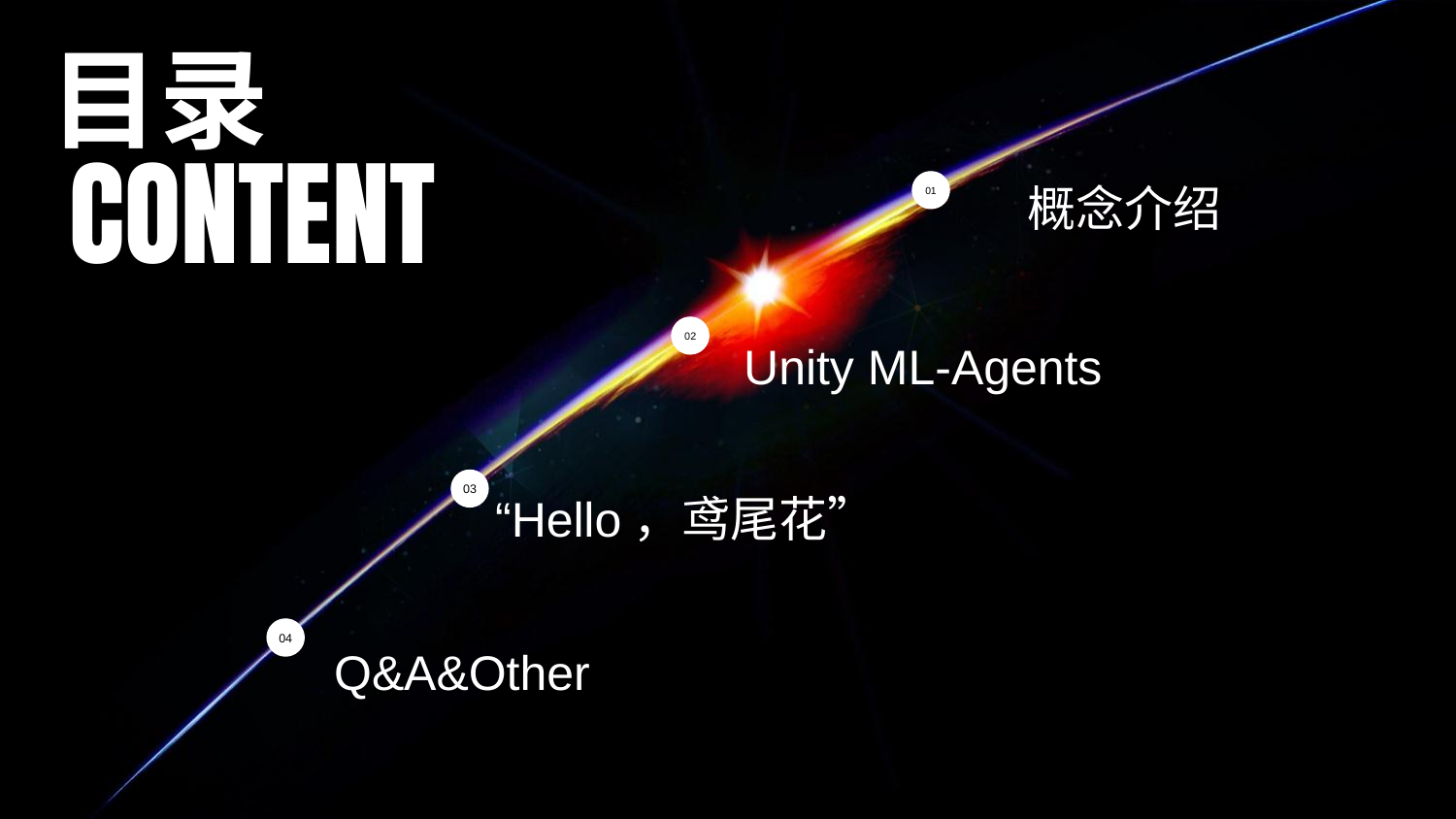

目录
概念介绍
content
Please add the title here
CONTENT
Please add the title here
01
02
Unity ML-Agents
03
“Hello，鸢尾花”
04
Q&A&Other